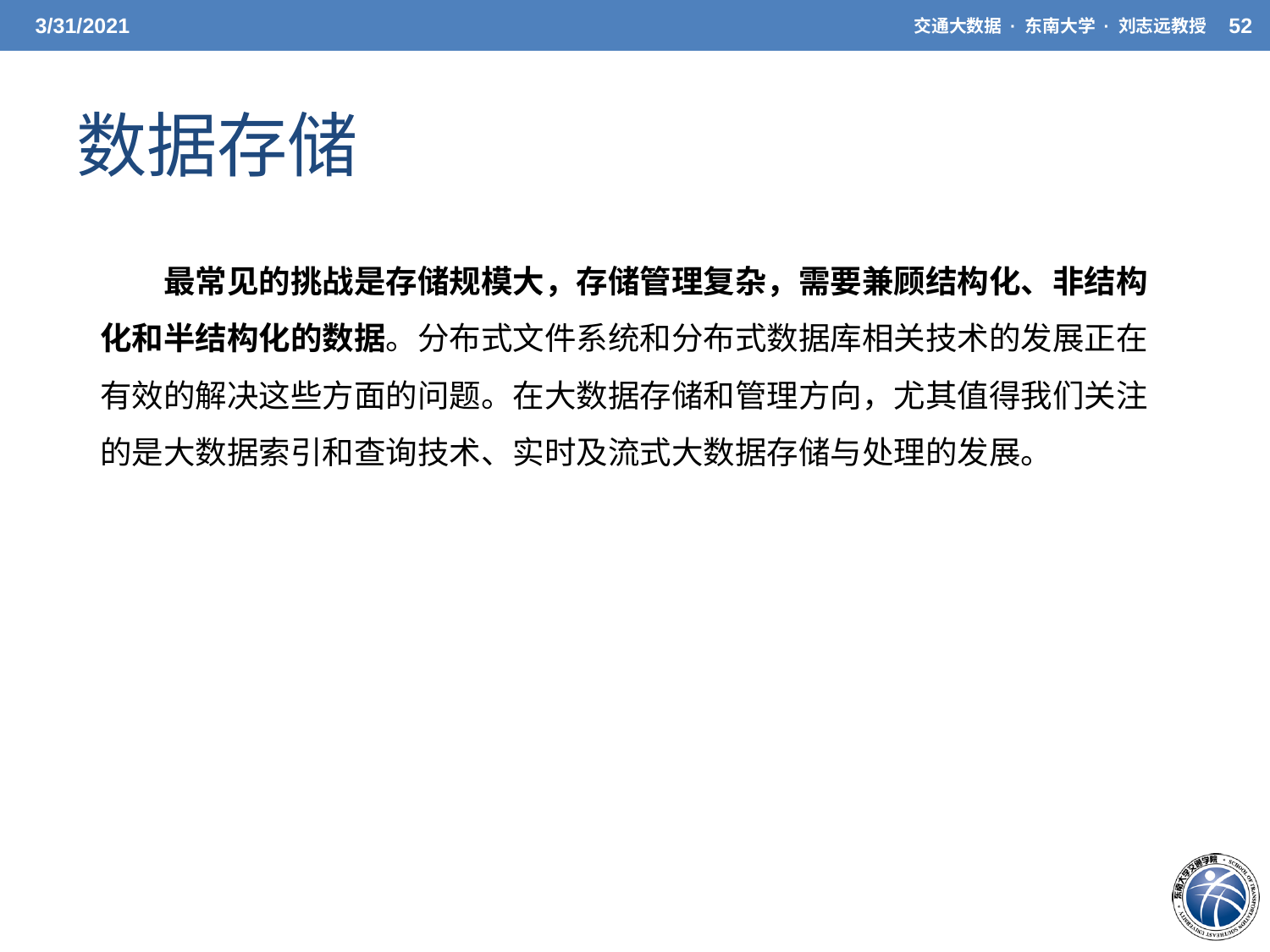

3/31/2021
交通大数据 · 东南大学 · 刘志远教授
52
# 数据存储
最常见的挑战是存储规模大，存储管理复杂，需要兼顾结构化、非结构化和半结构化的数据。分布式文件系统和分布式数据库相关技术的发展正在有效的解决这些方面的问题。在大数据存储和管理方向，尤其值得我们关注的是大数据索引和查询技术、实时及流式大数据存储与处理的发展。